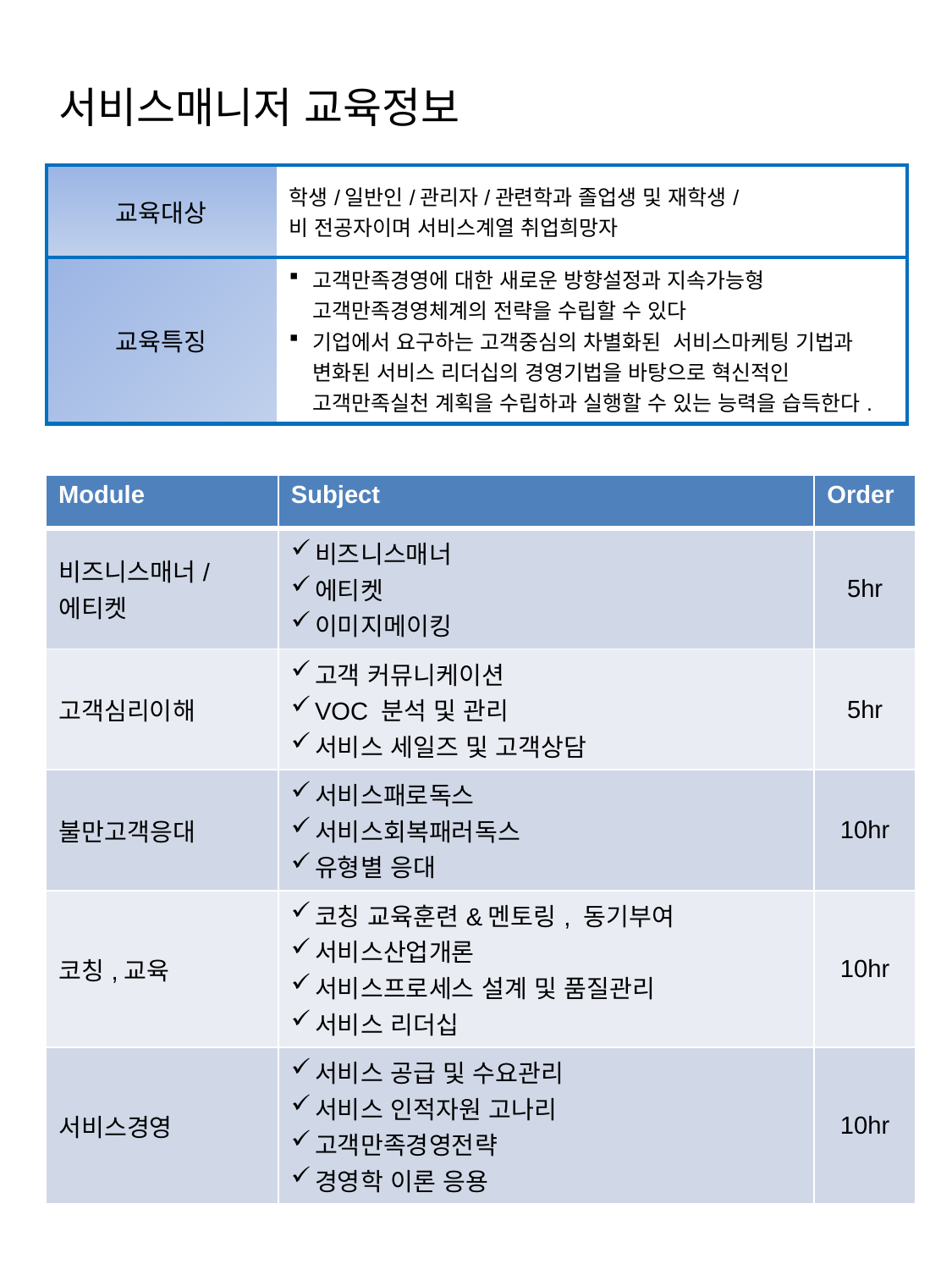

서비스매니저 교육정보
| 교육대상 | 학생/일반인/관리자/관련학과 졸업생 및 재학생/ 비 전공자이며 서비스계열 취업희망자 |
| --- | --- |
| 교육특징 | 고객만족경영에 대한 새로운 방향설정과 지속가능형 고객만족경영체계의 전략을 수립할 수 있다 기업에서 요구하는 고객중심의 차별화된 서비스마케팅 기법과 변화된 서비스 리더십의 경영기법을 바탕으로 혁신적인 고객만족실천 계획을 수립하과 실행할 수 있는 능력을 습득한다. |
| Module | Subject | Order |
| --- | --- | --- |
| 비즈니스매너/에티켓 | 비즈니스매너 에티켓 이미지메이킹 | 5hr |
| 고객심리이해 | 고객 커뮤니케이션 VOC 분석 및 관리 서비스 세일즈 및 고객상담 | 5hr |
| 불만고객응대 | 서비스패로독스 서비스회복패러독스 유형별 응대 | 10hr |
| 코칭,교육 | 코칭 교육훈련&멘토링, 동기부여 서비스산업개론 서비스프로세스 설계 및 품질관리 서비스 리더십 | 10hr |
| 서비스경영 | 서비스 공급 및 수요관리 서비스 인적자원 고나리 고객만족경영전략 경영학 이론 응용 | 10hr |